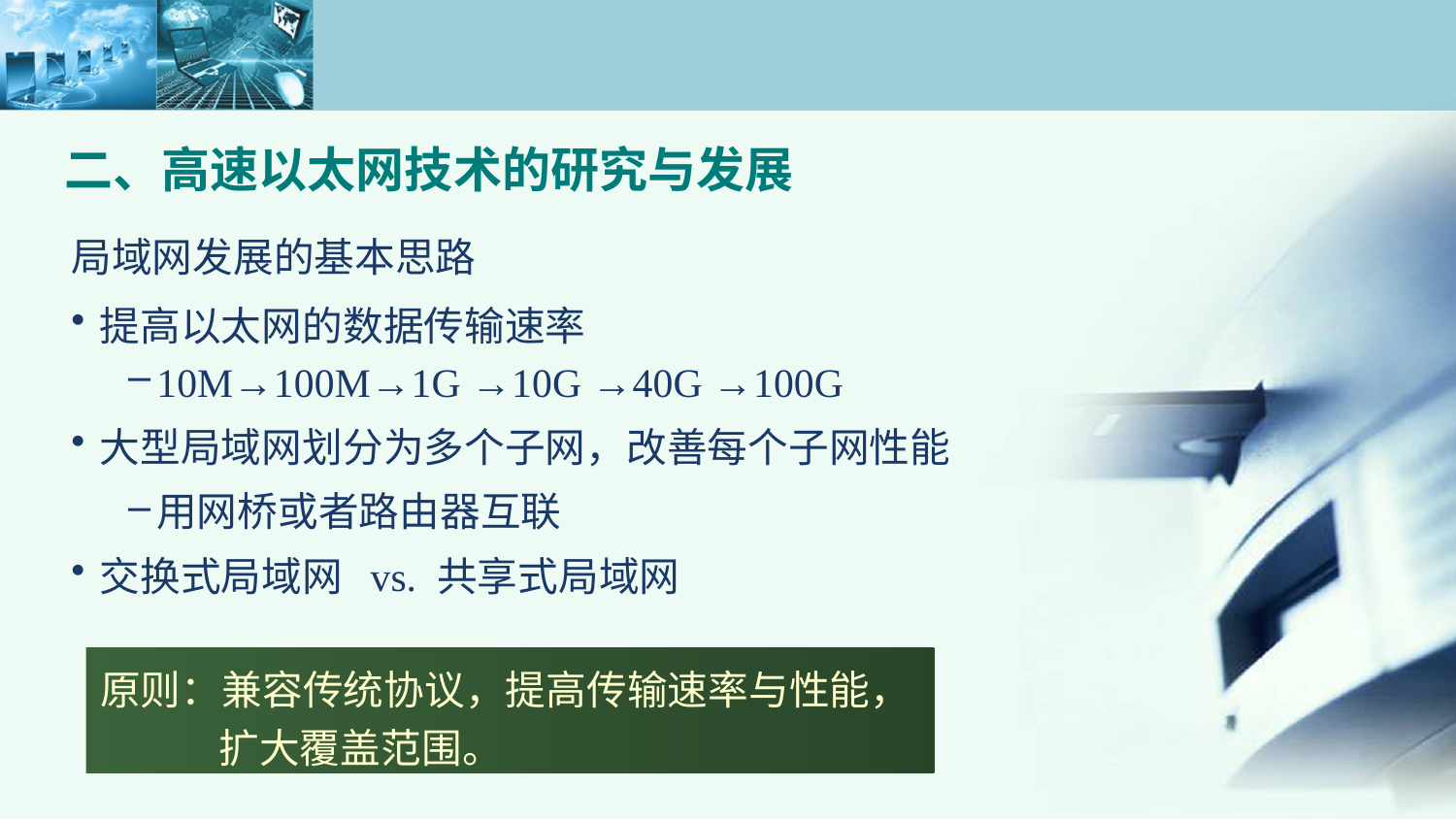

二、高速以太网技术的研究与发展
局域网发展的基本思路
提高以太网的数据传输速率
10M→100M→1G →10G →40G →100G
大型局域网划分为多个子网，改善每个子网性能
用网桥或者路由器互联
交换式局域网  vs. 共享式局域网
原则：兼容传统协议，提高传输速率与性能，扩大覆盖范围。